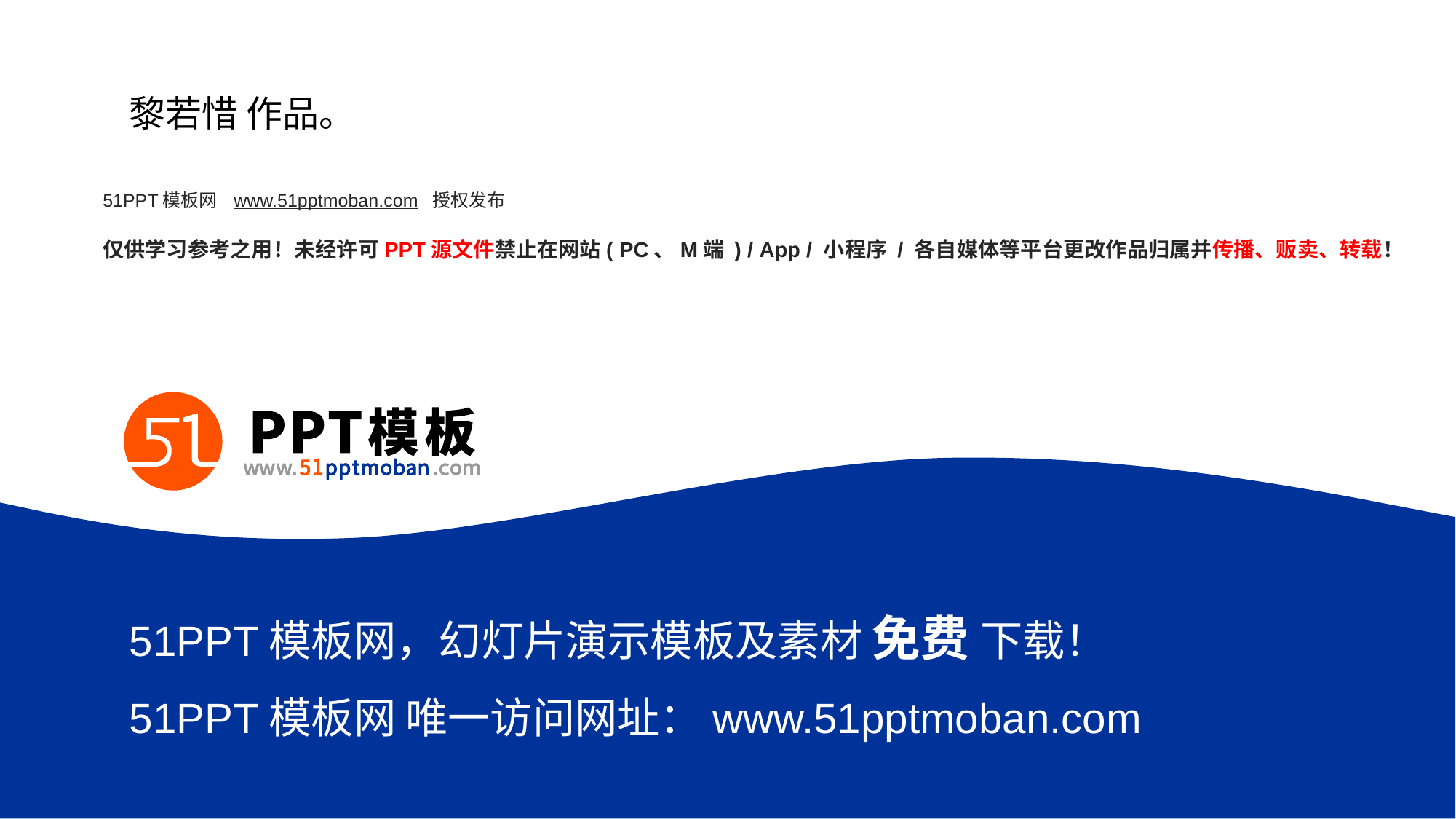

黎若惜 作品。
51PPT模板网   www.51pptmoban.com  授权发布

仅供学习参考之用！未经许可PPT源文件禁止在网站( PC、M端 ) / App / 小程序 / 各自媒体等平台更改作品归属并传播、贩卖、转载！
51PPT模板网，幻灯片演示模板及素材 免费 下载！
51PPT模板网 唯一访问网址：www.51pptmoban.com